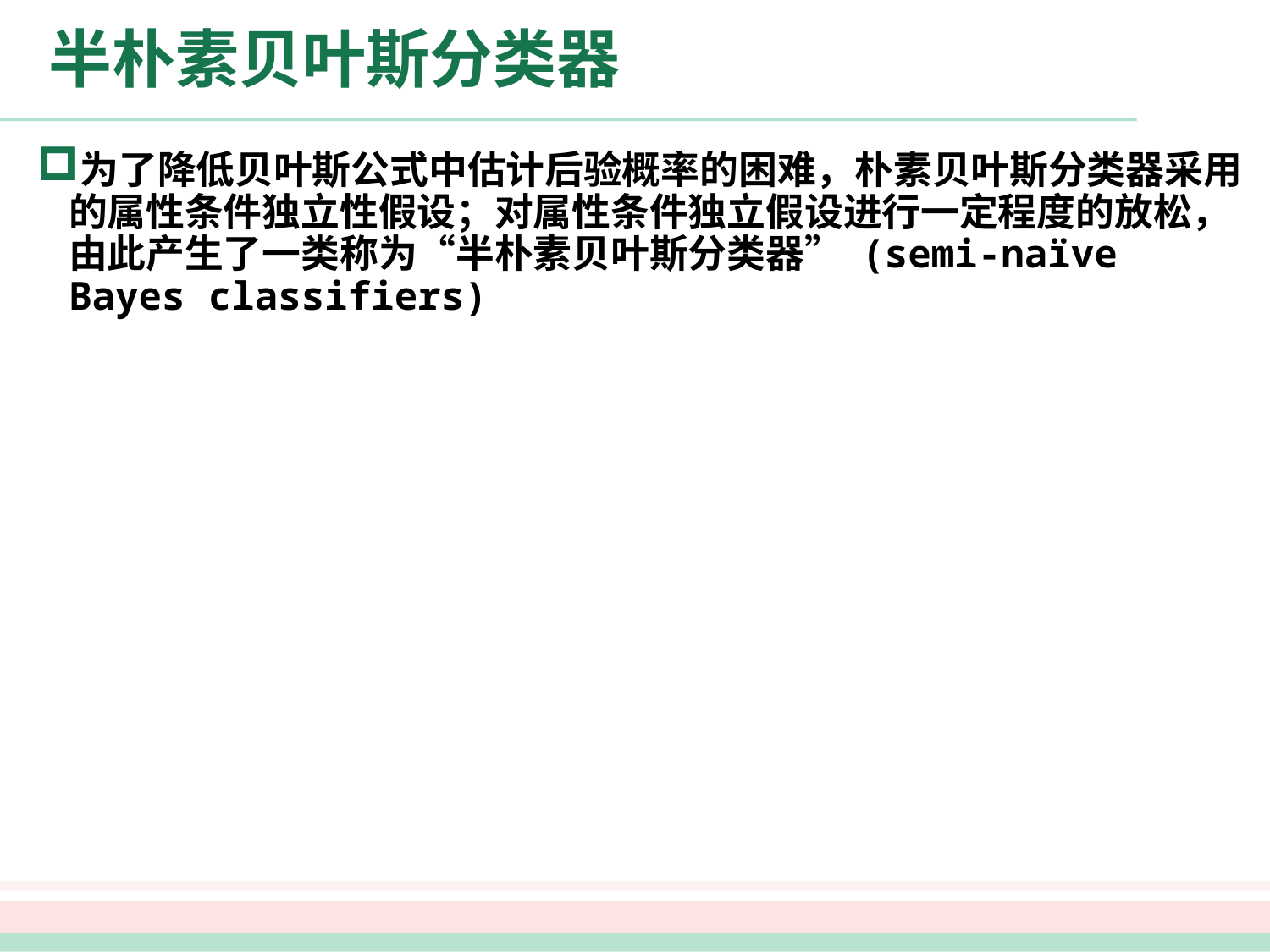

# 半朴素贝叶斯分类器
为了降低贝叶斯公式中估计后验概率的困难，朴素贝叶斯分类器采用的属性条件独立性假设；对属性条件独立假设进行一定程度的放松，由此产生了一类称为“半朴素贝叶斯分类器” (semi-naïve Bayes classifiers)